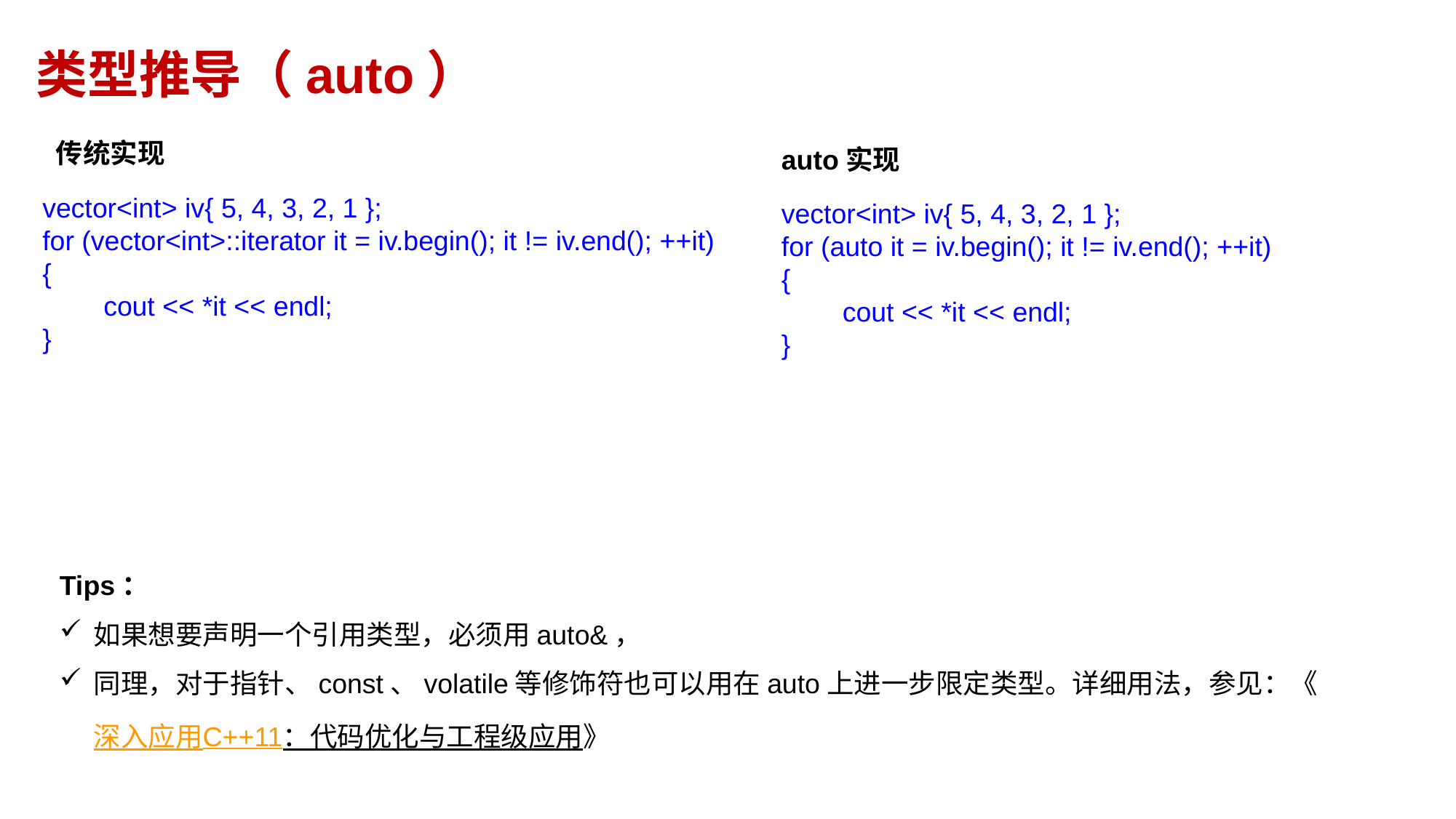

# 类型推导（auto）
传统实现
auto实现
vector<int> iv{ 5, 4, 3, 2, 1 };
for (vector<int>::iterator it = iv.begin(); it != iv.end(); ++it)
{
        cout << *it << endl;
}
vector<int> iv{ 5, 4, 3, 2, 1 };
for (auto it = iv.begin(); it != iv.end(); ++it)
{
        cout << *it << endl;
}
Tips：
如果想要声明一个引用类型，必须用auto&，
同理，对于指针、const、volatile等修饰符也可以用在auto上进一步限定类型。详细用法，参见：《深入应用C++11：代码优化与工程级应用》